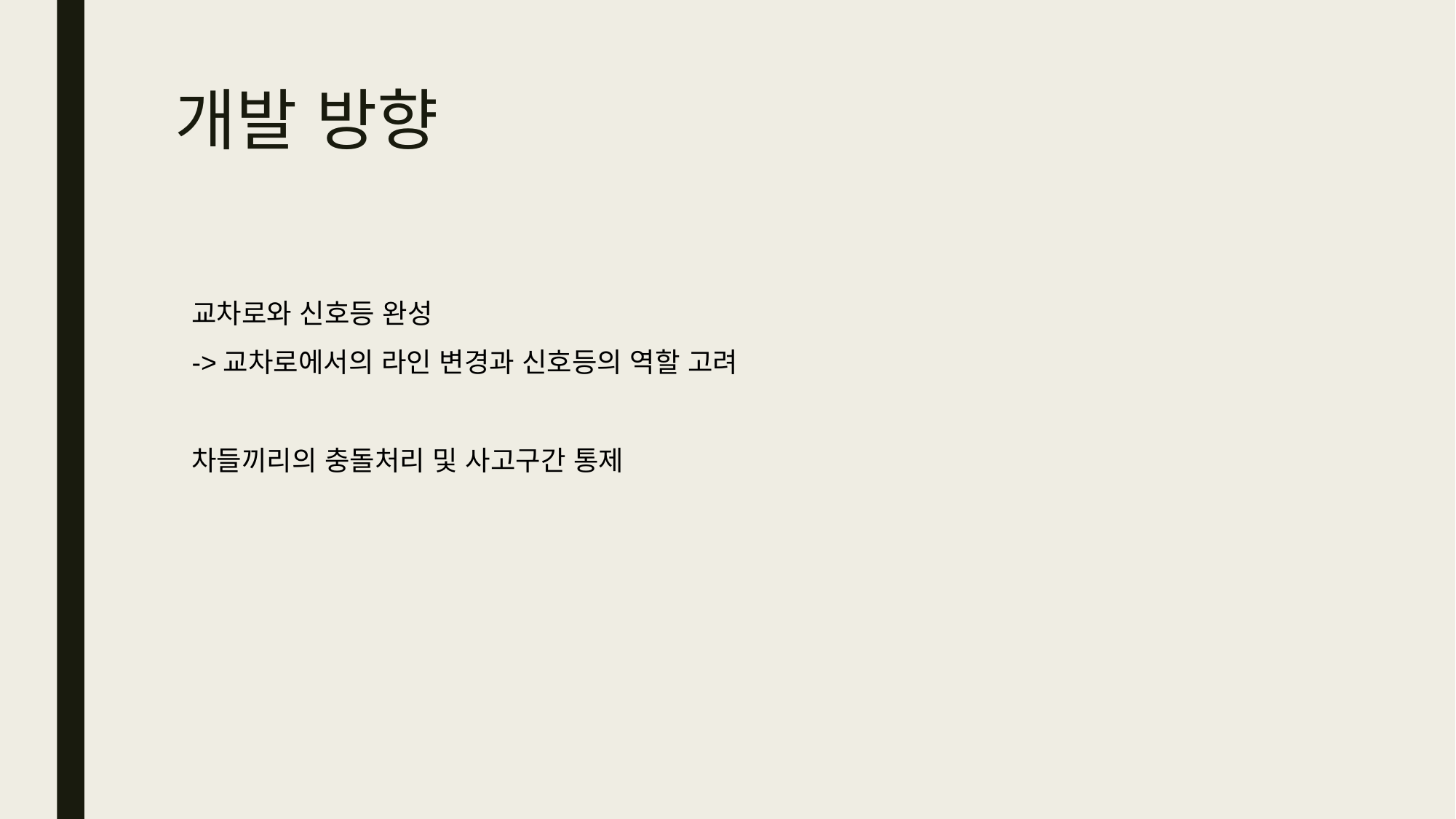

# 개발 방향
교차로와 신호등 완성
->교차로에서의 라인 변경과 신호등의 역할 고려

차들끼리의 충돌처리 및 사고구간 통제